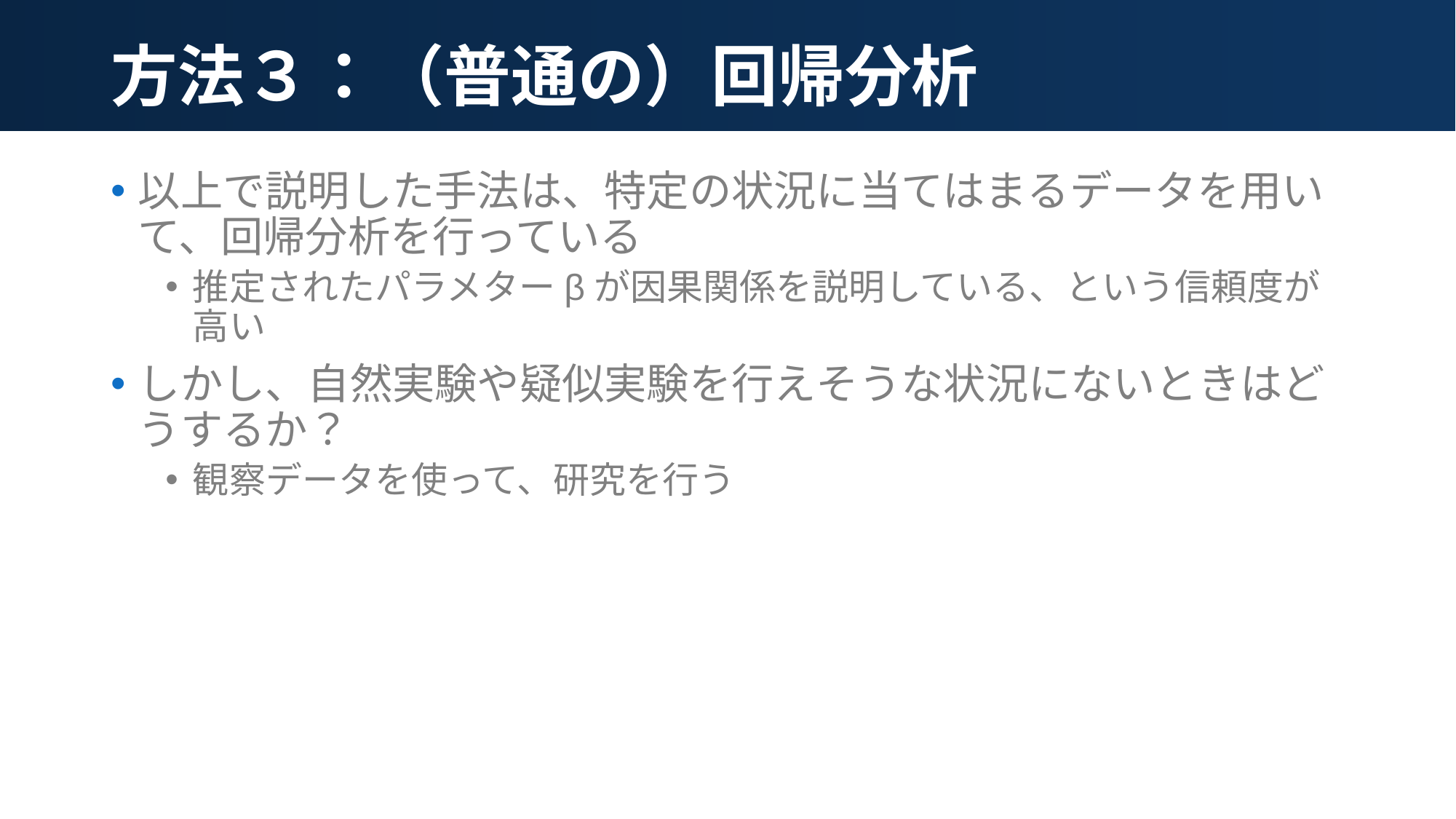

# 方法３：（普通の）回帰分析
以上で説明した手法は、特定の状況に当てはまるデータを用いて、回帰分析を行っている
推定されたパラメターβが因果関係を説明している、という信頼度が高い
しかし、自然実験や疑似実験を行えそうな状況にないときはどうするか？
観察データを使って、研究を行う